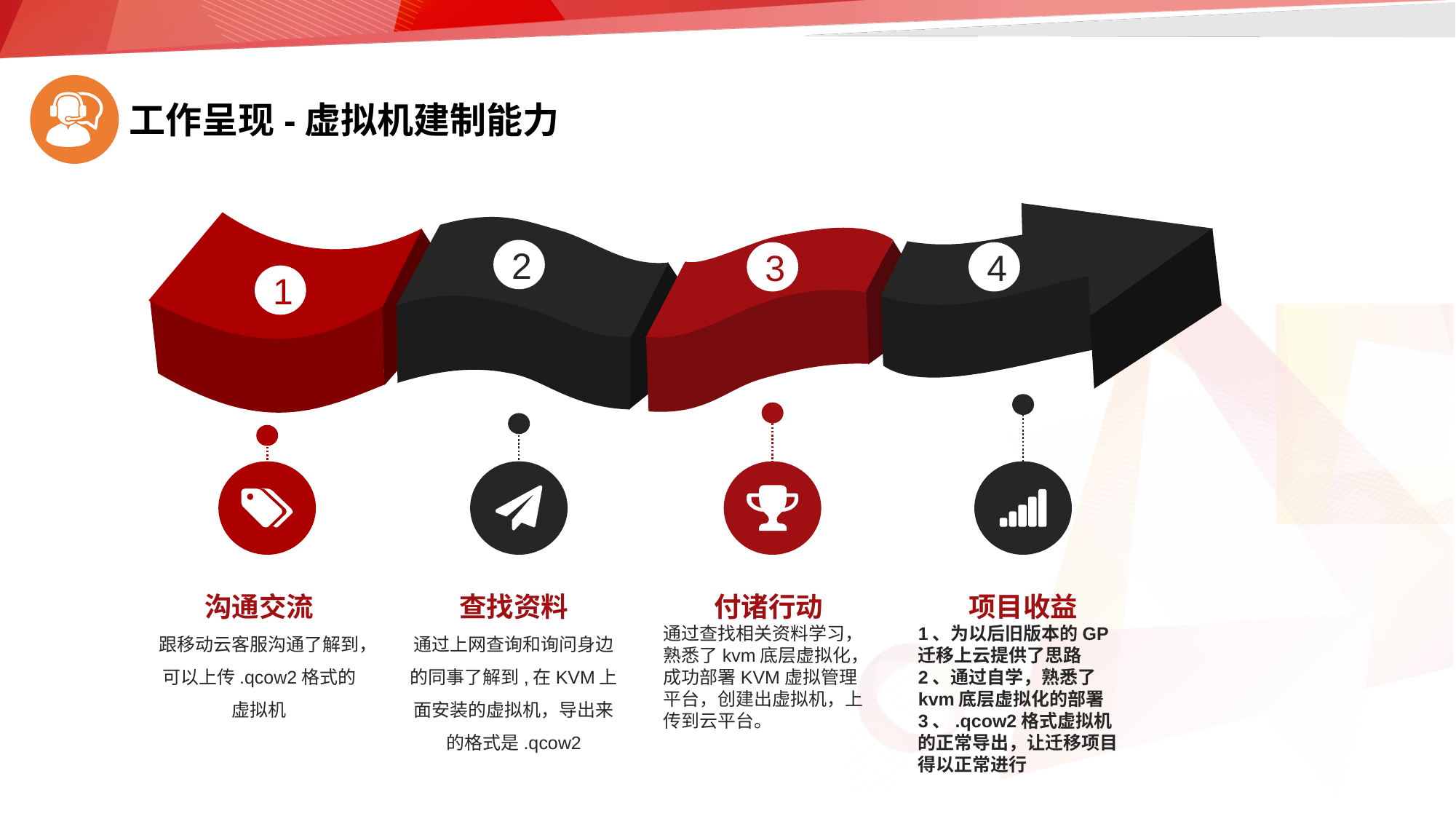

工作呈现-虚拟机建制能力

2

3
4

1

沟通交流
跟移动云客服沟通了解到，可以上传.qcow2格式的虚拟机

查找资料
通过上网查询和询问身边的同事了解到,在KVM上面安装的虚拟机，导出来的格式是.qcow2
付诸行动
通过查找相关资料学习，熟悉了kvm底层虚拟化，成功部署KVM虚拟管理平台，创建出虚拟机，上传到云平台。
项目收益
1、为以后旧版本的GP迁移上云提供了思路
2、通过自学，熟悉了kvm底层虚拟化的部署
3、.qcow2格式虚拟机的正常导出，让迁移项目得以正常进行